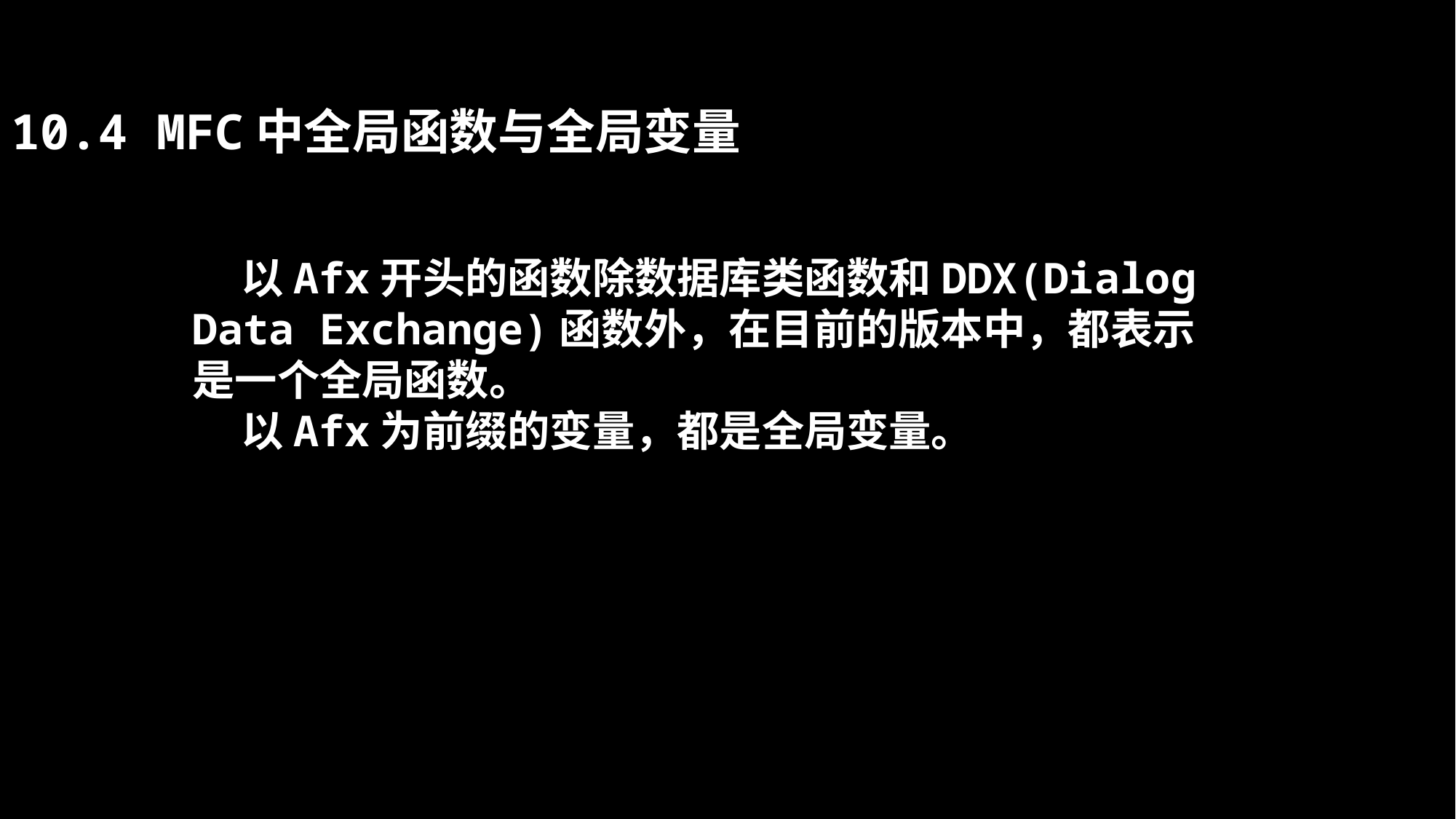

10.4 MFC中全局函数与全局变量
    以Afx开头的函数除数据库类函数和DDX(Dialog Data Exchange)函数外，在目前的版本中，都表示是一个全局函数。
    以Afx为前缀的变量，都是全局变量。
49